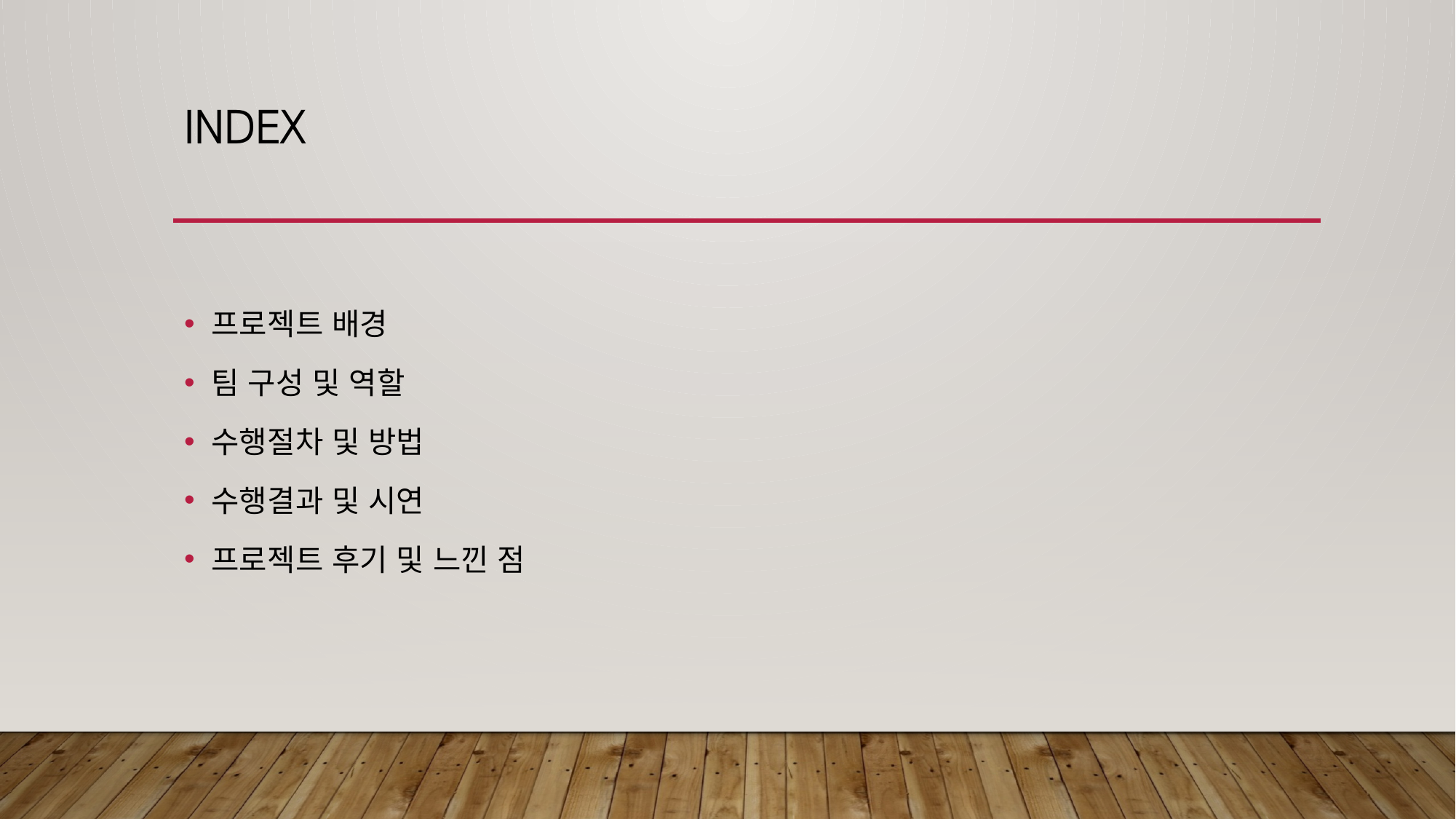

# index

프로젝트 배경
팀 구성 및 역할
수행절차 및 방법
수행결과 및 시연
프로젝트 후기 및 느낀 점